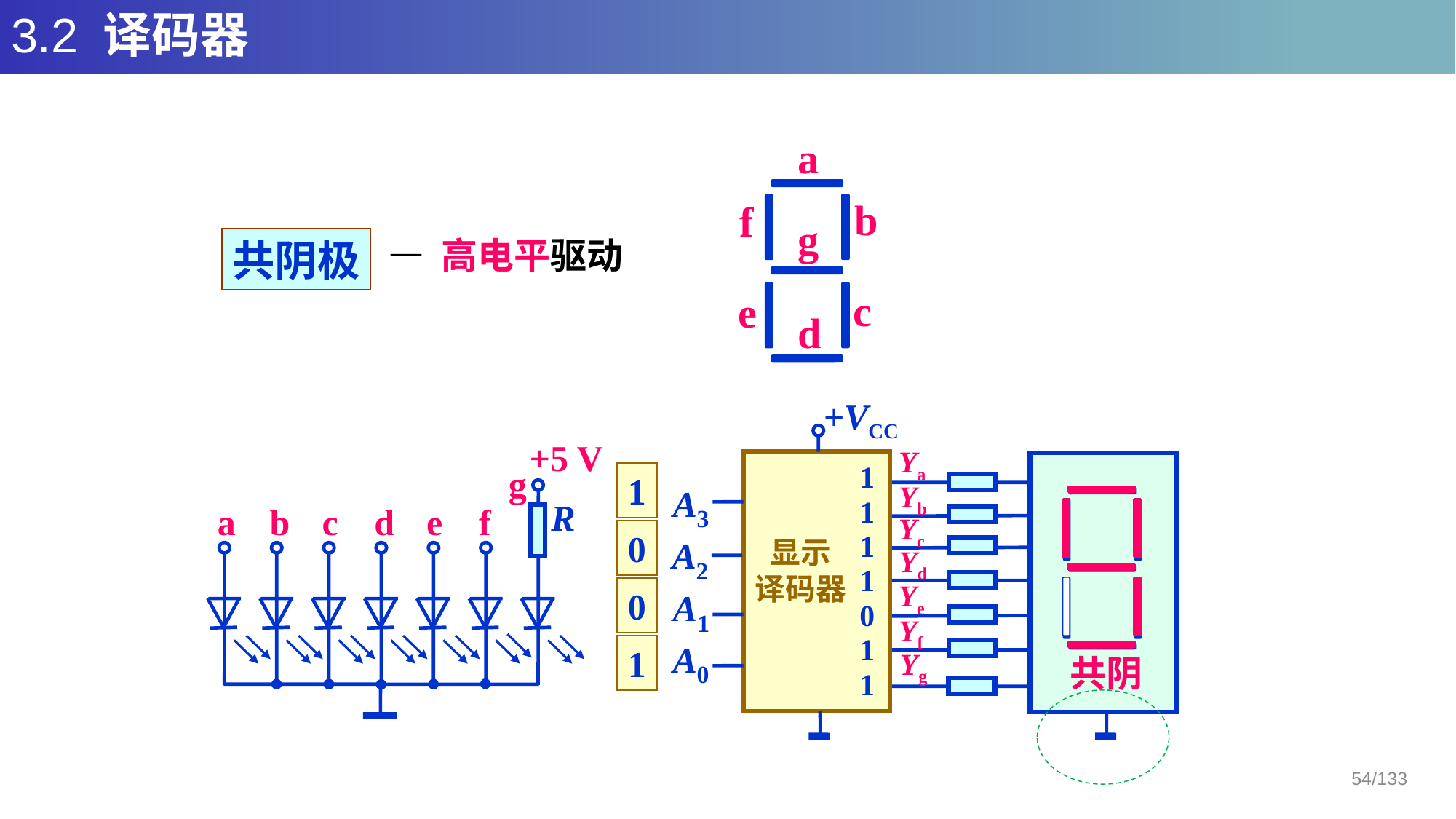

# 3.2 译码器
a

b
f
g
c
e
d
— 高电平驱动
共阴极
+VCC

Ya

A3
Yb

Yc

A2
显示
译码器
Yd

Ye

A1

Yf

A0
Yg

共阴

+5 V
g

R

a
b
c
d
e
f

1
1
1
1
1
1
0
0
1
1
0
0
0
0
1
1
0
1
1
0
1
1
1
1
1
0
0
1
0
1
1
0
0
1
1
1
0
1
1
0
1
1
1
0
1
1
1
1
1
1
1
1
0
0
0
0
1
1
1
1
1
1
1
1
1
1
1
0
1
1
0
0
0
0
0
0
0
1
0
0
1
0
0
0
1
1
0
1
0
0
0
1
0
1
0
1
1
0
0
1
1
1
1
0
0
0
1
0
0
1

54/133